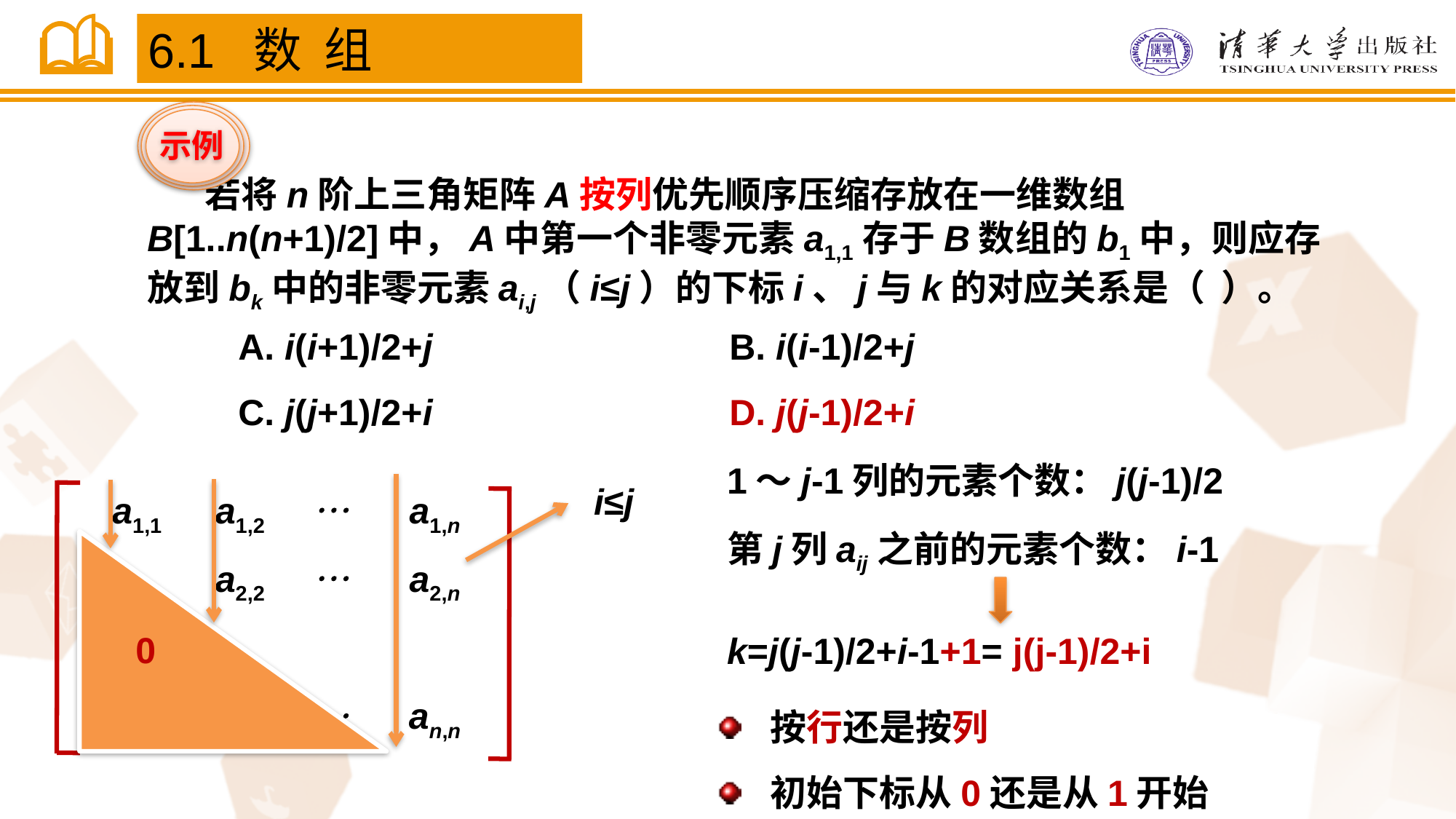

6.1  数  组

示例
      若将n阶上三角矩阵A按列优先顺序压缩存放在一维数组B[1..n(n+1)/2]中，A中第一个非零元素a1,1存于B数组的b1中，则应存放到bk中的非零元素ai,j（i≤j）的下标i、j与k的对应关系是（  ）。
A. i(i+1)/2+j			B. i(i-1)/2+j
C. j(j+1)/2+i			D. j(j-1)/2+i
1～j-1列的元素个数：j(j-1)/2
第j列aij之前的元素个数：i-1
i≤j
…
a1,1
a1,2
a1,n
…
a1,0
a2,2
a2,n
…
…
an-1,0
an-1,1
an,n

0

k=j(j-1)/2+i-1+1= j(j-1)/2+i
按行还是按列
初始下标从0还是从1开始